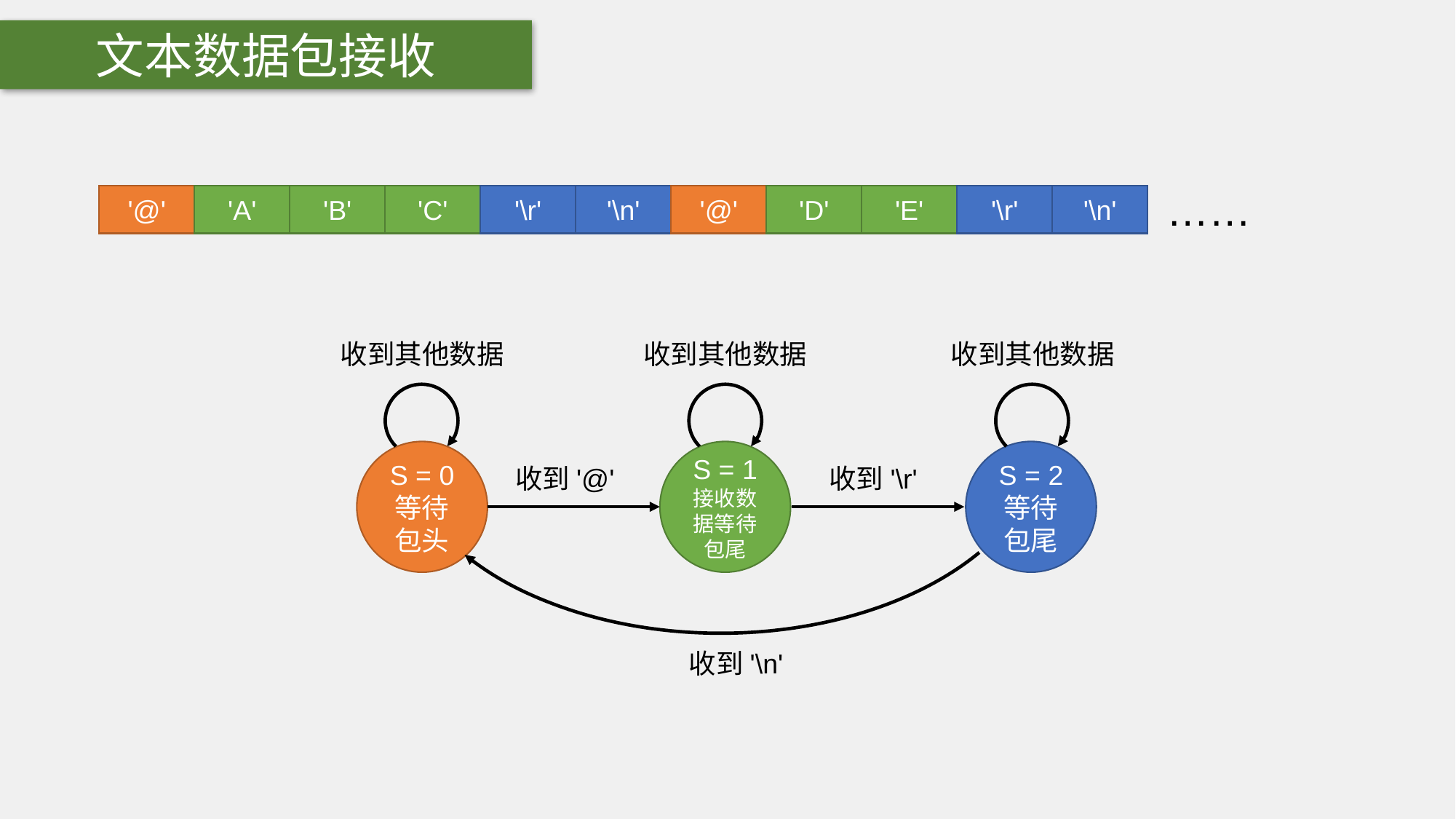

文本数据包接收
……
'@'
'A'
'B'
'C'
'\r'
'\n'
'@'
'D'
'E'
'\r'
'\n'

收到其他数据
收到其他数据
收到其他数据

S = 0
等待包头
S = 1
接收数据等待包尾
S = 2
等待包尾
收到'@'
收到'\r'
收到'\n'